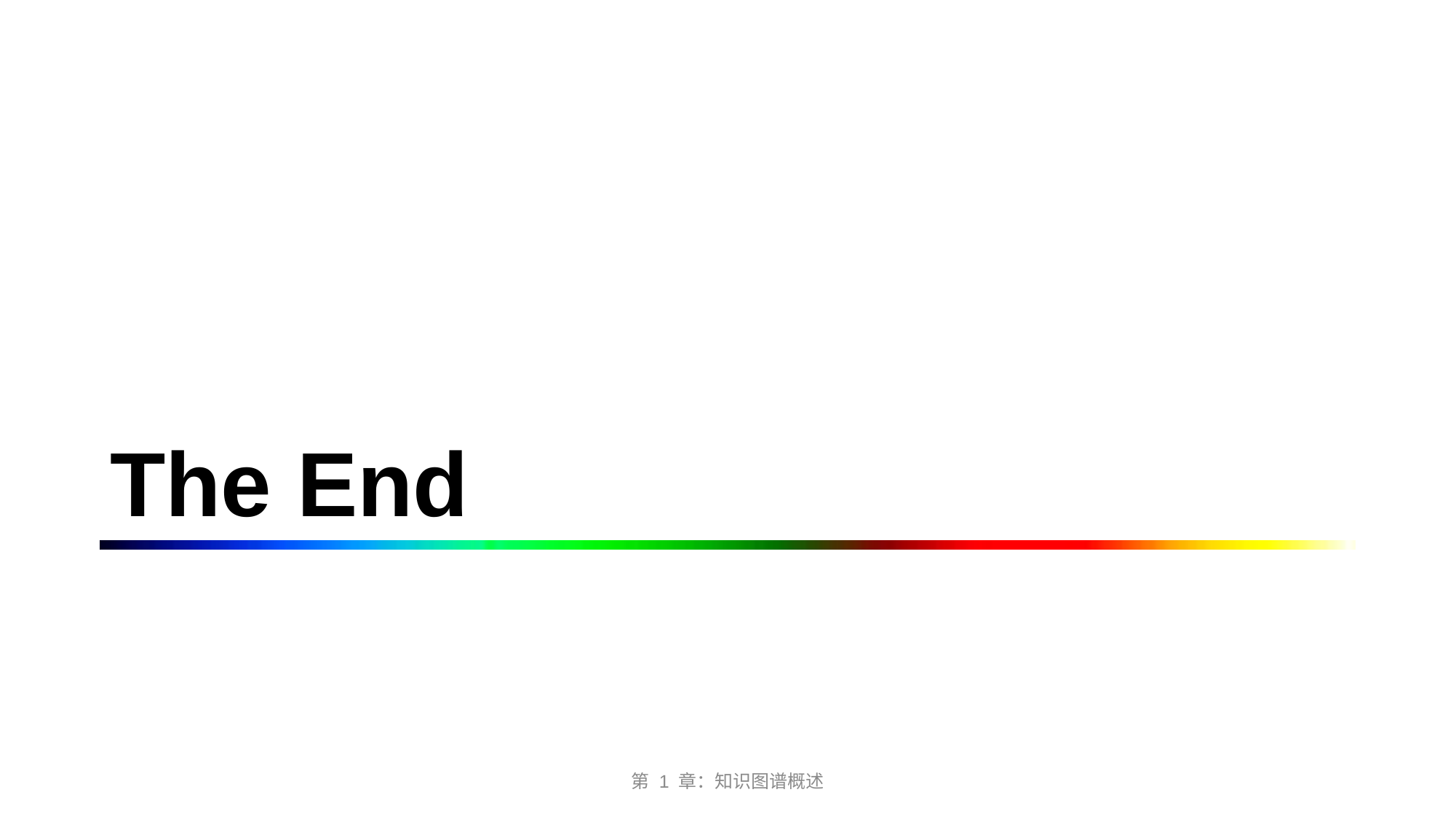

# The End

第 1 章：知识图谱概述
83